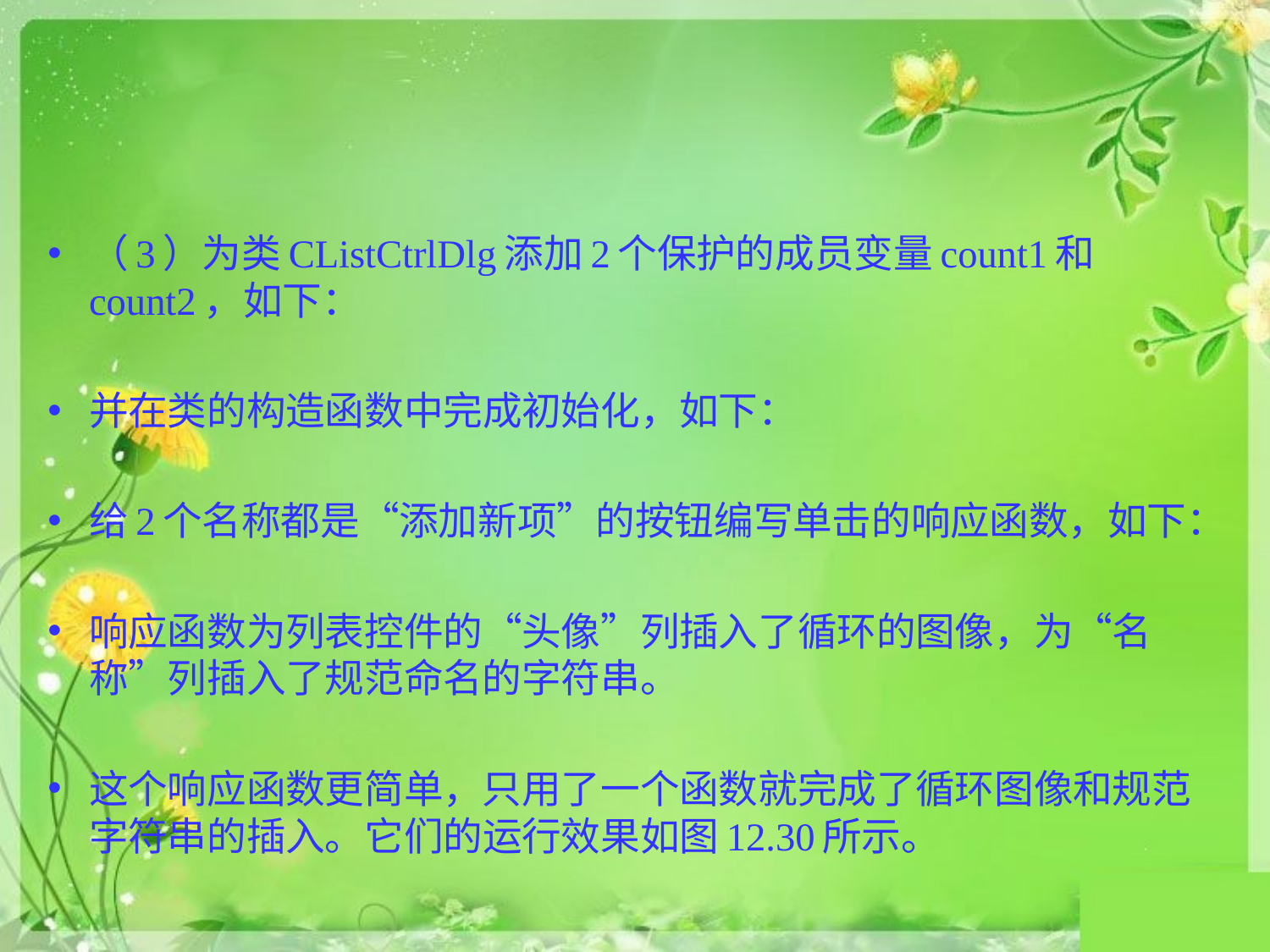

#
（3）为类CListCtrlDlg添加2个保护的成员变量count1和count2，如下：

并在类的构造函数中完成初始化，如下：

给2个名称都是“添加新项”的按钮编写单击的响应函数，如下：

响应函数为列表控件的“头像”列插入了循环的图像，为“名称”列插入了规范命名的字符串。

这个响应函数更简单，只用了一个函数就完成了循环图像和规范字符串的插入。它们的运行效果如图12.30所示。